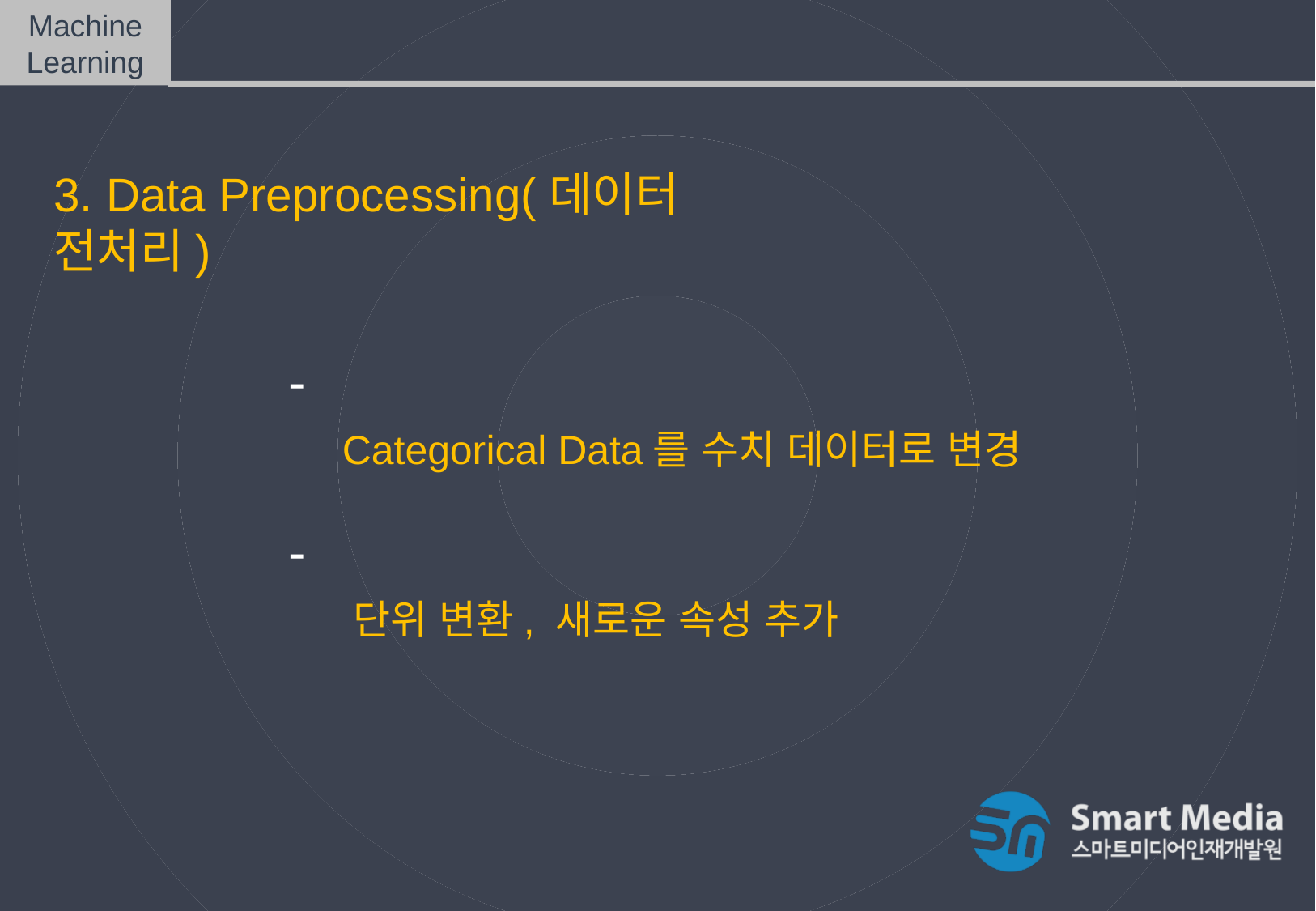

Machine Learning
머신러닝(Machine Learning) 과정

3. Data Preprocessing(데이터 전처리)
Encoding
    Categorical Data를 수치 데이터로 변경

Feature Engineering (특성공학)
    단위 변환, 새로운 속성 추가